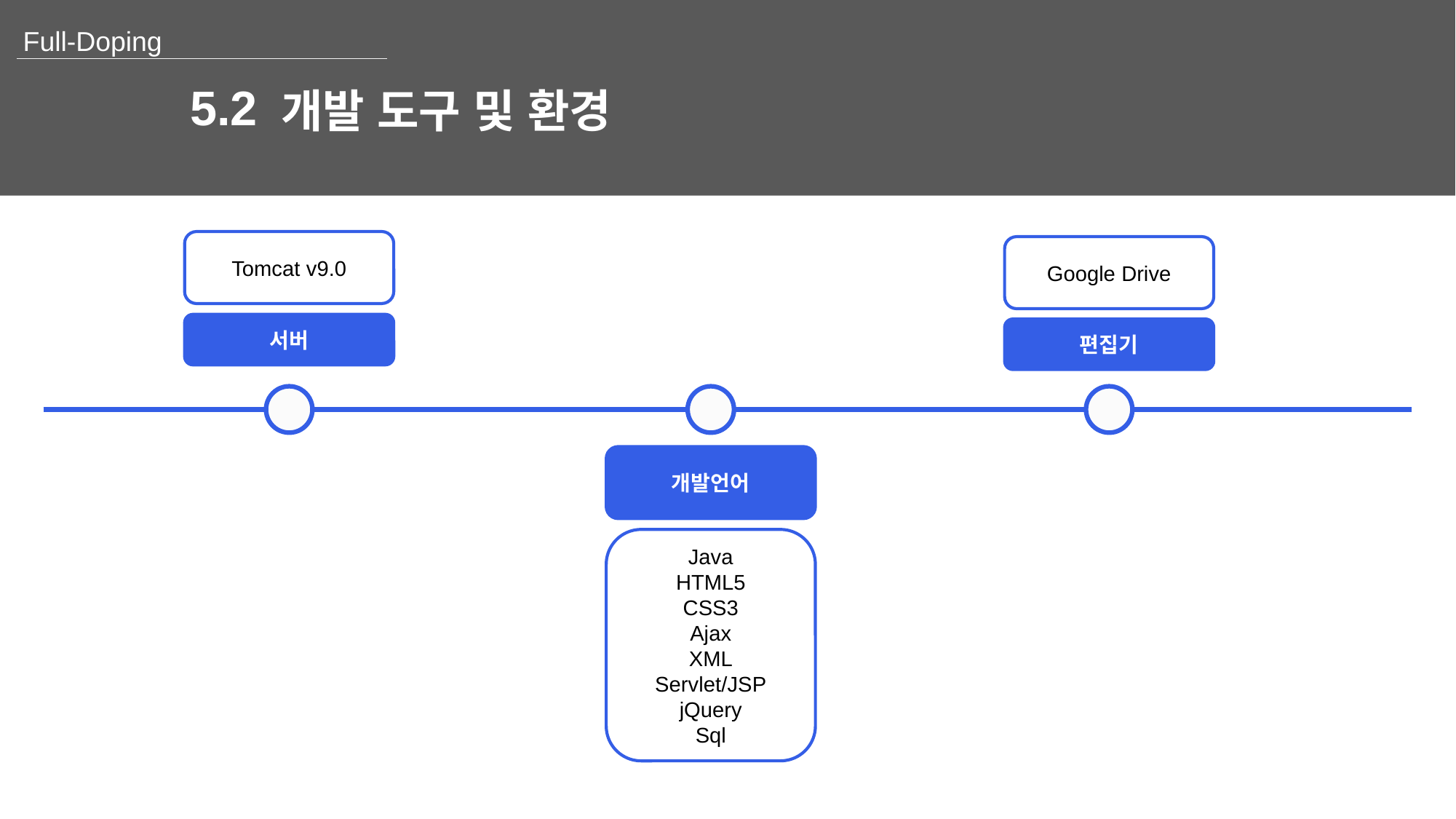

5.2
개발 도구 및 환경
Tomcat v9.0
서버

Google Drive
편집기

개발언어
Java
HTML5
CSS3
Ajax
XML
Servlet/JSP
jQuery
Sql